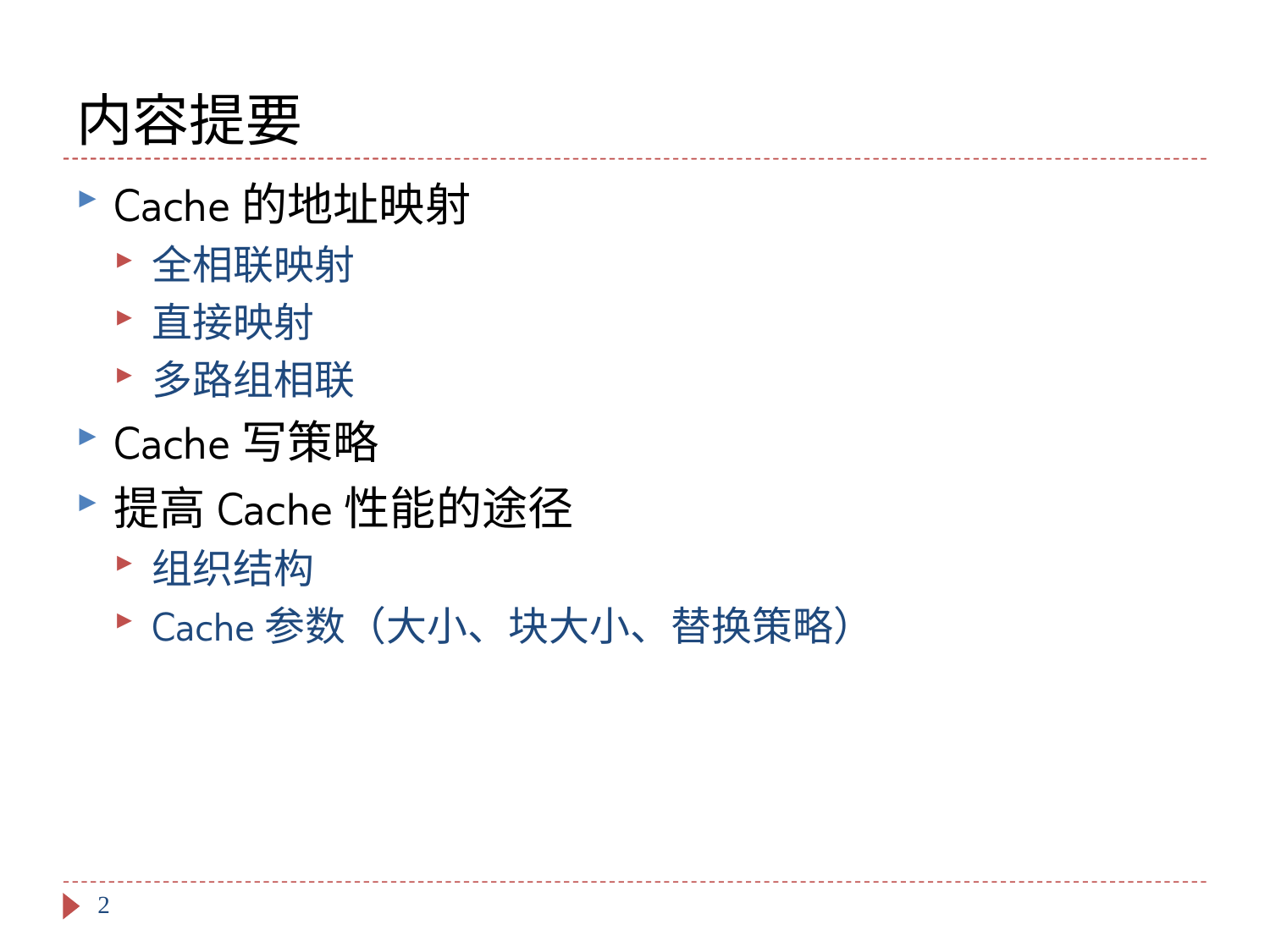

# 内容提要
Cache的地址映射
全相联映射
直接映射
多路组相联
Cache写策略
提高Cache性能的途径
组织结构
Cache参数（大小、块大小、替换策略）

2